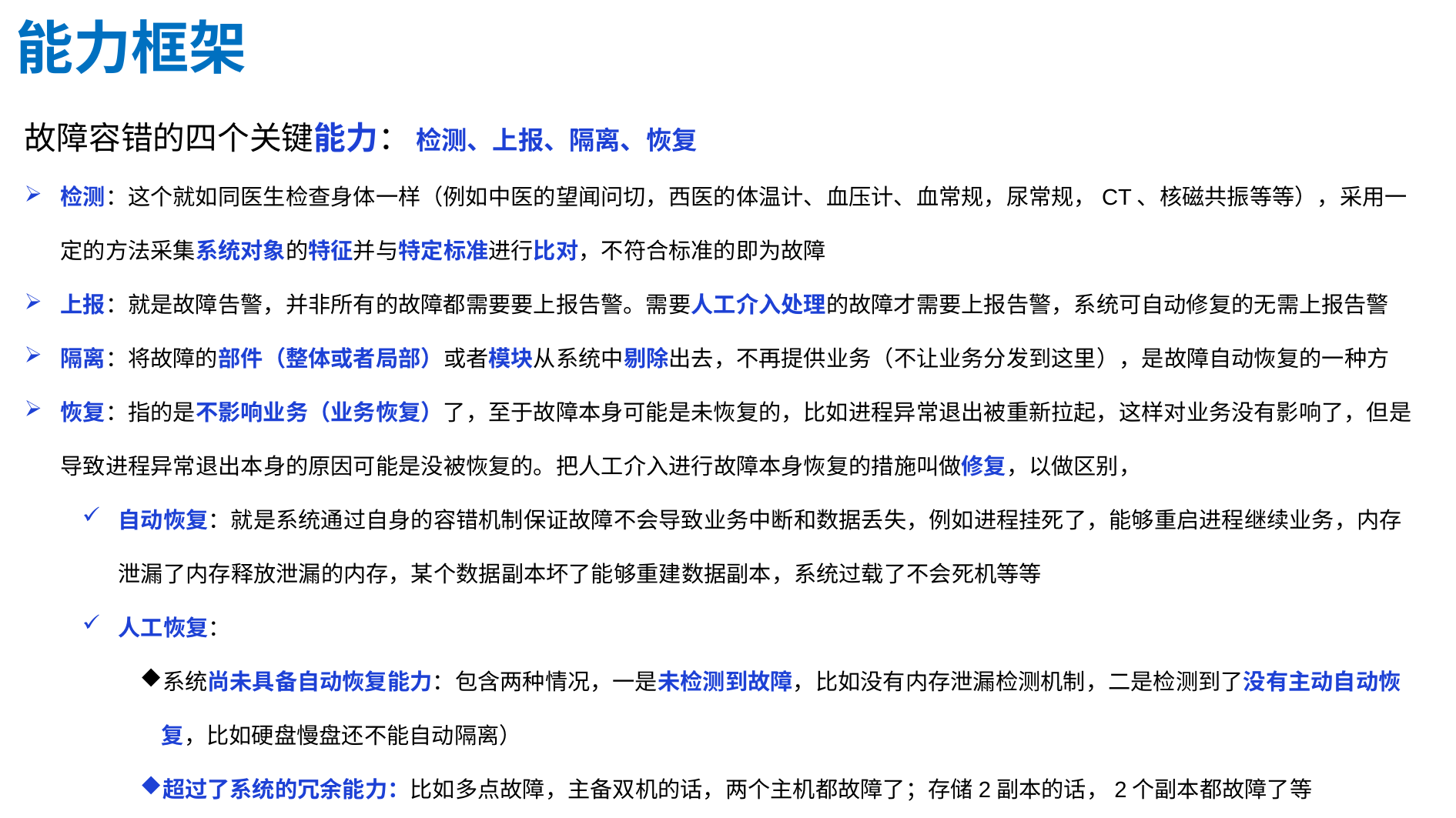

能力框架
故障容错的四个关键能力： 检测、上报、隔离、恢复
检测：这个就如同医生检查身体一样（例如中医的望闻问切，西医的体温计、血压计、血常规，尿常规，CT、核磁共振等等），采用一定的方法采集系统对象的特征并与特定标准进行比对，不符合标准的即为故障
上报：就是故障告警，并非所有的故障都需要要上报告警。需要人工介入处理的故障才需要上报告警，系统可自动修复的无需上报告警
隔离：将故障的部件（整体或者局部）或者模块从系统中剔除出去，不再提供业务（不让业务分发到这里），是故障自动恢复的一种方
恢复：指的是不影响业务（业务恢复）了，至于故障本身可能是未恢复的，比如进程异常退出被重新拉起，这样对业务没有影响了，但是导致进程异常退出本身的原因可能是没被恢复的。把人工介入进行故障本身恢复的措施叫做修复，以做区别，
自动恢复：就是系统通过自身的容错机制保证故障不会导致业务中断和数据丢失，例如进程挂死了，能够重启进程继续业务，内存泄漏了内存释放泄漏的内存，某个数据副本坏了能够重建数据副本，系统过载了不会死机等等
人工恢复：
系统尚未具备自动恢复能力：包含两种情况，一是未检测到故障，比如没有内存泄漏检测机制，二是检测到了没有主动自动恢复，比如硬盘慢盘还不能自动隔离）
超过了系统的冗余能力：比如多点故障，主备双机的话，两个主机都故障了；存储2副本的话，2个副本都故障了等